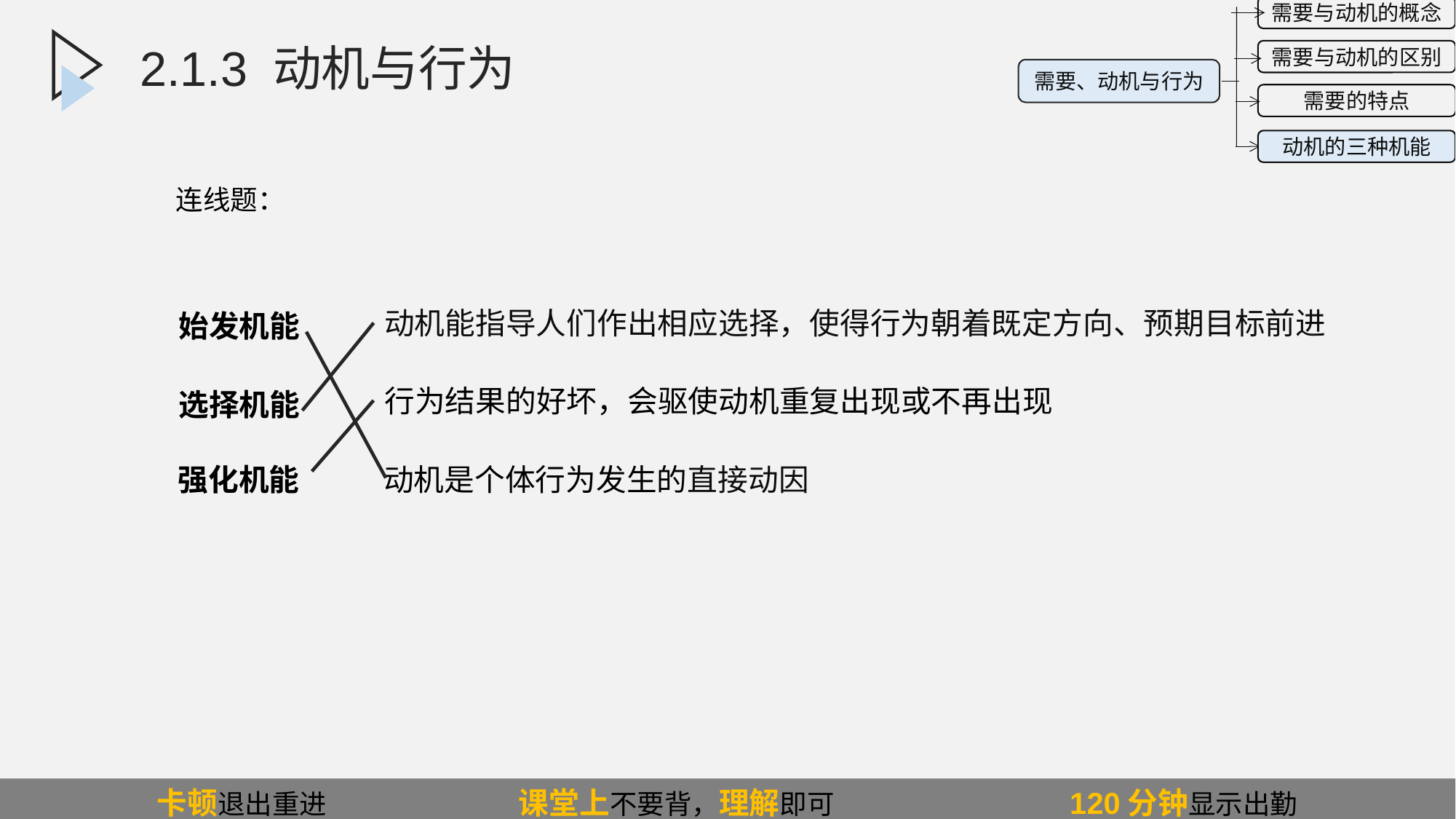

2.1.3.1动机的三种机能
需要与动机的概念
需要与动机的区别

需要的特点
动机的三种机能
需要、动机与行为
2.1.3 动机与行为
连线题：
动机能指导人们作出相应选择，使得行为朝着既定方向、预期目标前进
始发机能
行为结果的好坏，会驱使动机重复出现或不再出现
选择机能
强化机能
动机是个体行为发生的直接动因